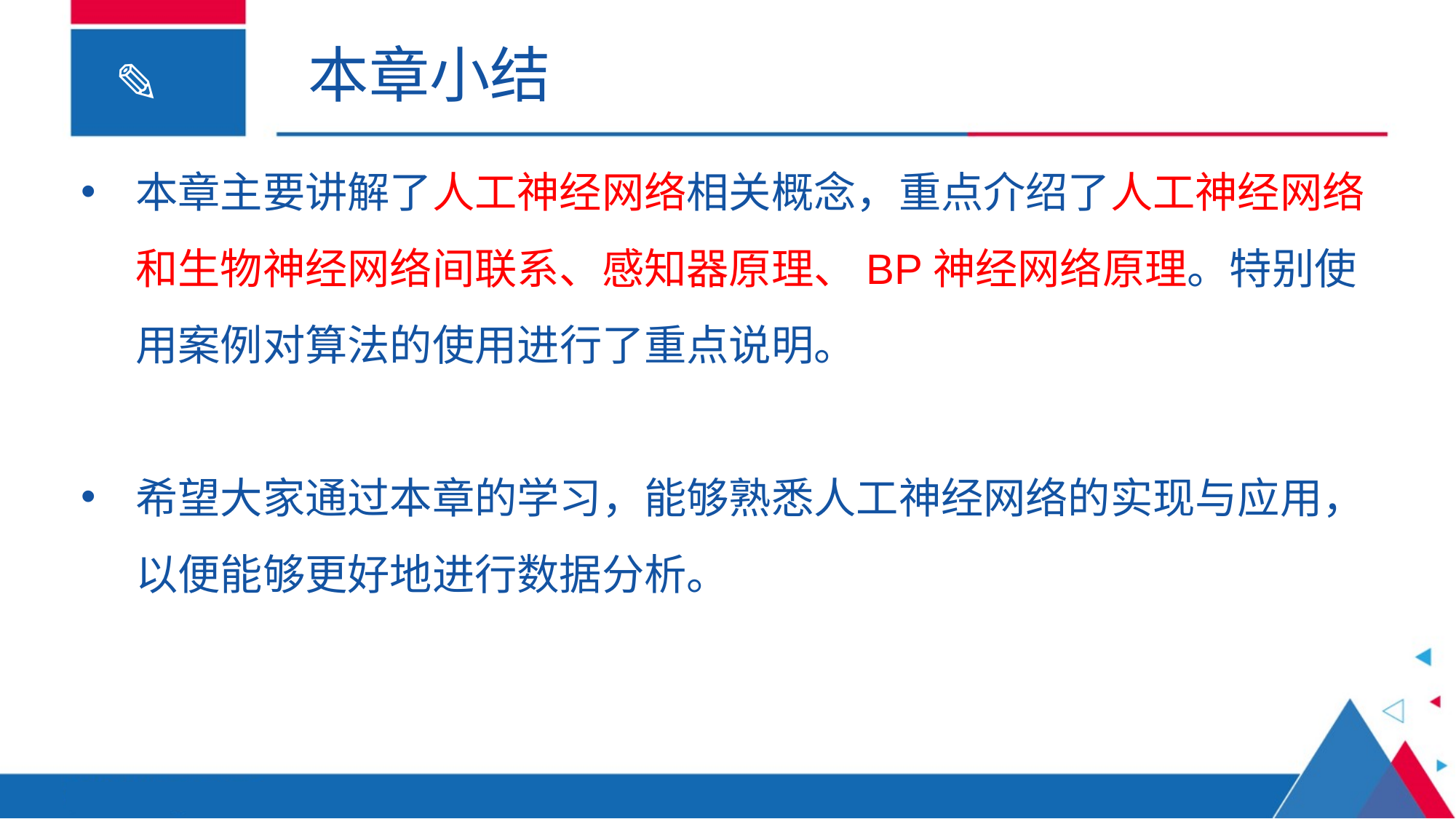

本章小结
本章主要讲解了人工神经网络相关概念，重点介绍了人工神经网络和生物神经网络间联系、感知器原理、BP神经网络原理。特别使用案例对算法的使用进行了重点说明。

希望大家通过本章的学习，能够熟悉人工神经网络的实现与应用，以便能够更好地进行数据分析。